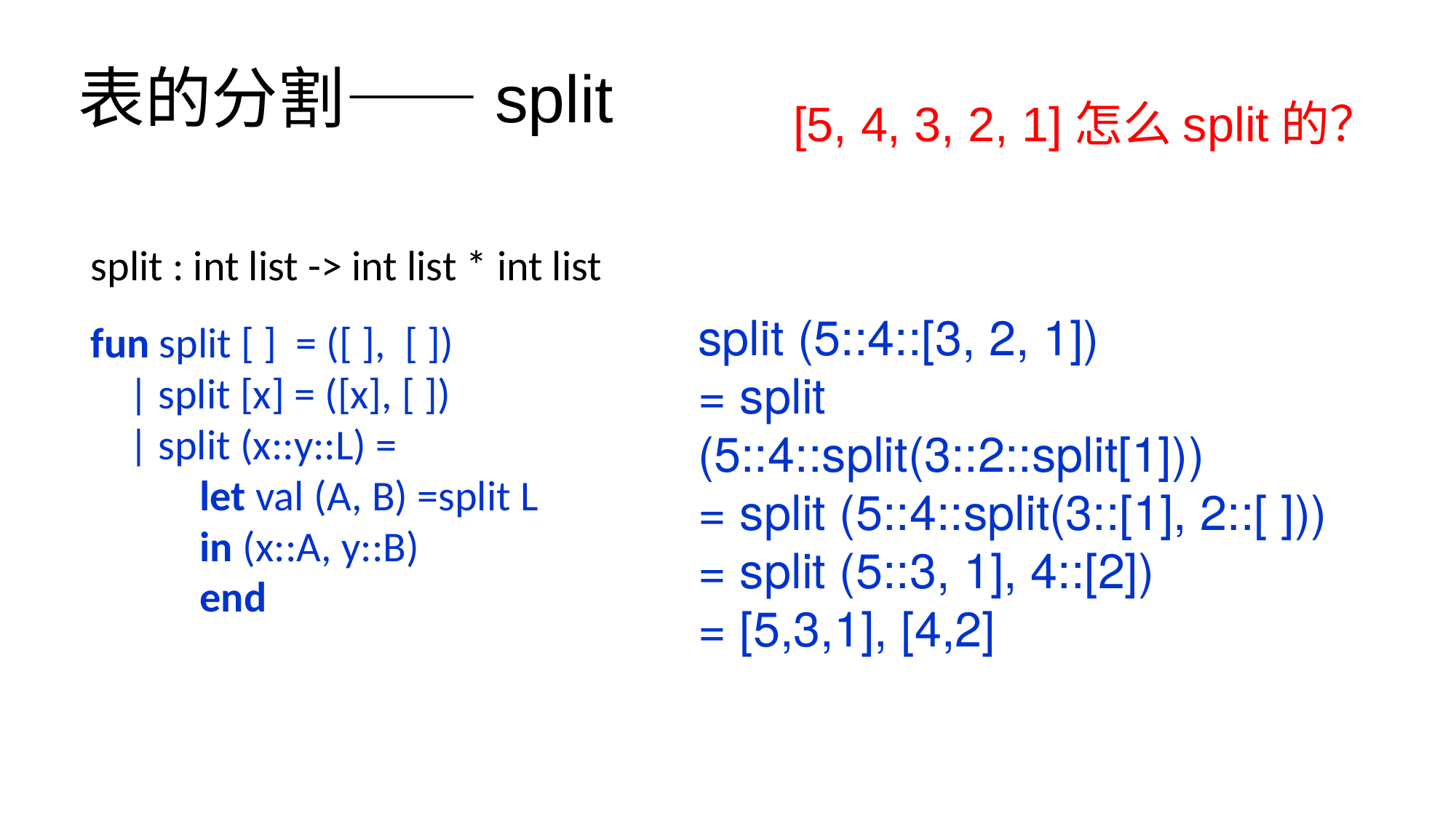

# 表的分割——split
[5, 4, 3, 2, 1]怎么split的？
split : int list -> int list * int list

fun split [ ]  = ([ ],  [ ])
    | split [x] = ([x], [ ])
    | split (x::y::L) =
	let val (A, B) =split L
	in (x::A, y::B)
	end
split (5::4::[3, 2, 1])
= split (5::4::split(3::2::split[1]))
= split (5::4::split(3::[1], 2::[ ]))
= split (5::3, 1], 4::[2])
= [5,3,1], [4,2]